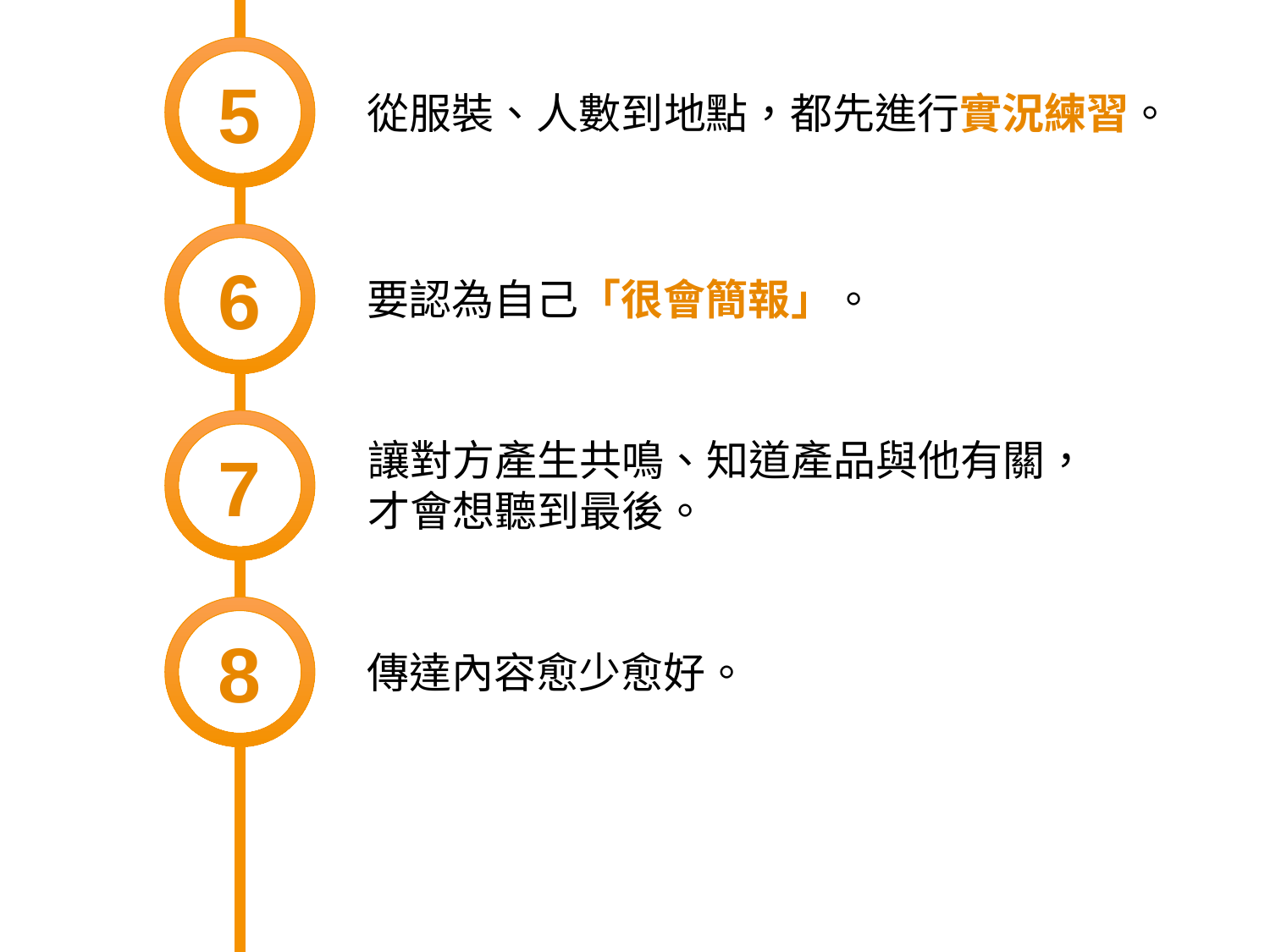

5
從服裝、人數到地點，都先進行實況練習。
6
要認為自己「很會簡報」。
7
讓對方產生共鳴、知道產品與他有關，
才會想聽到最後。
8
傳達內容愈少愈好。